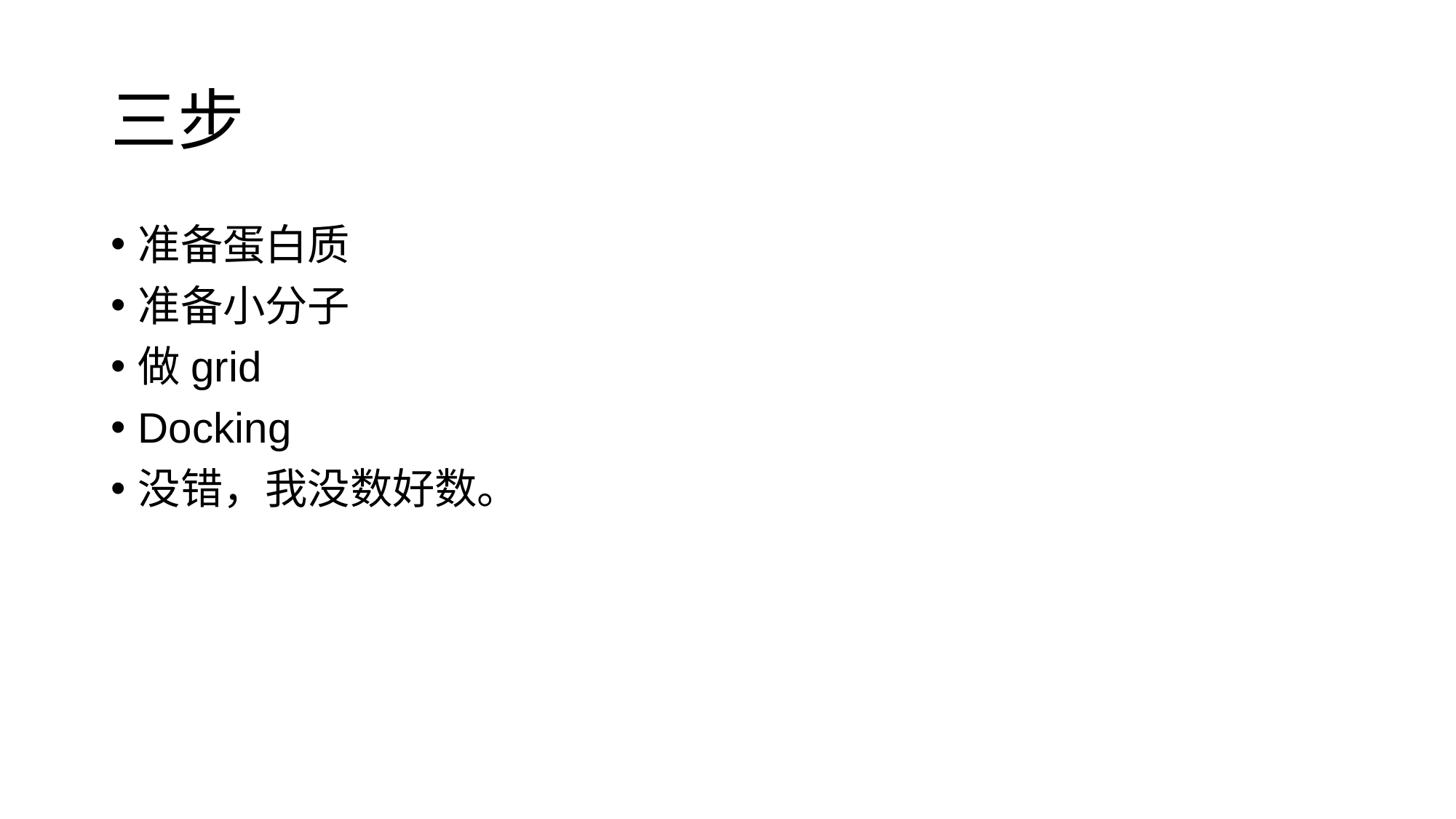

# 三步
准备蛋白质
准备小分子
做grid
Docking
没错，我没数好数。